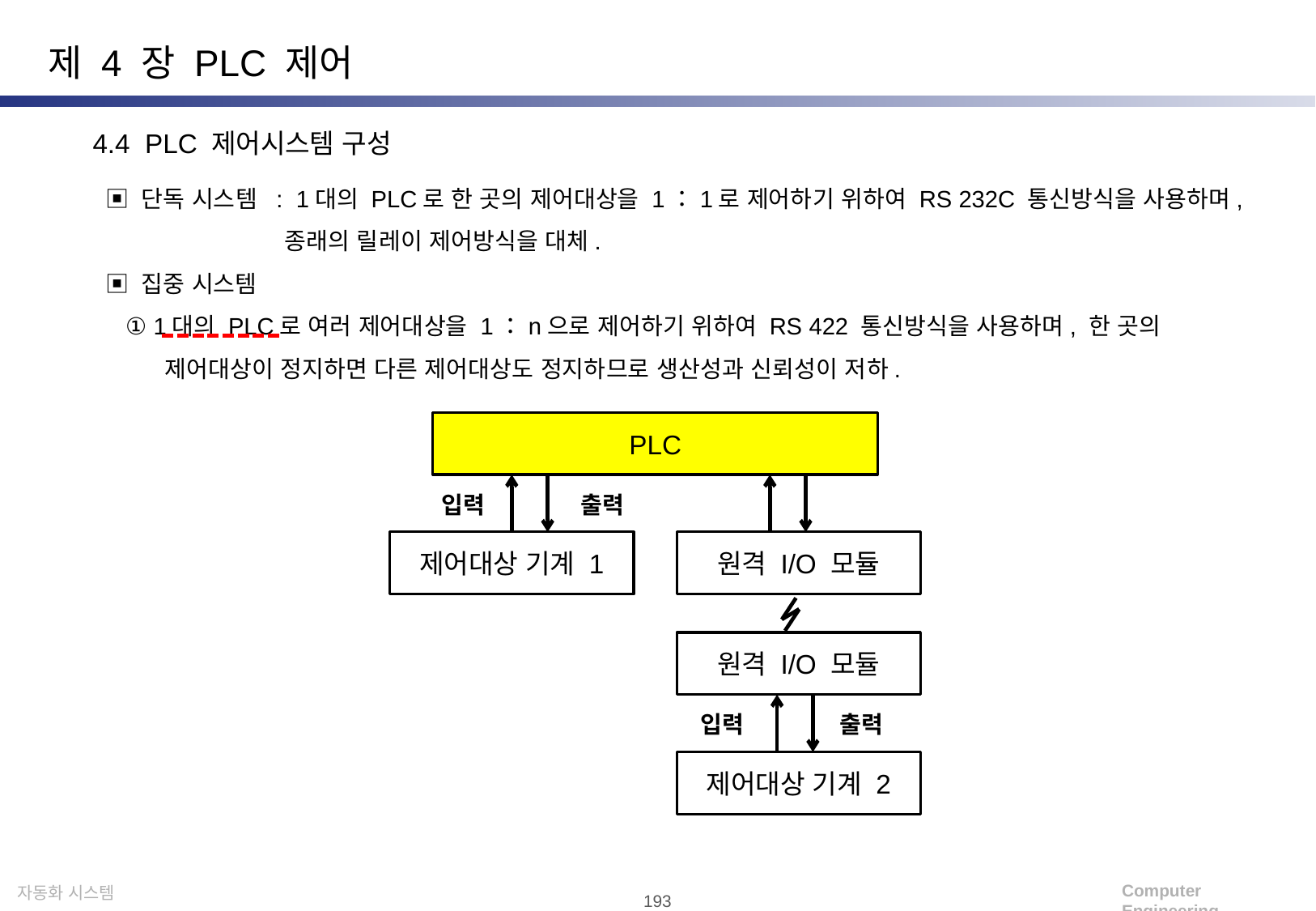

제 4 장 PLC 제어
4.4  PLC 제어시스템 구성
▣ 단독 시스템  :  1대의 PLC로 한 곳의 제어대상을 1：1로 제어하기 위하여 RS 232C 통신방식을 사용하며,
                          종래의 릴레이 제어방식을 대체.
▣ 집중 시스템
   ① 1대의 PLC로 여러 제어대상을 1：n으로 제어하기 위하여 RS 422 통신방식을 사용하며, 한 곳의
        제어대상이 정지하면 다른 제어대상도 정지하므로 생산성과 신뢰성이 저하.
PLC
입력
출력
제어대상 기계 1
원격 I/O 모듈
원격 I/O 모듈
입력
출력
제어대상 기계 2